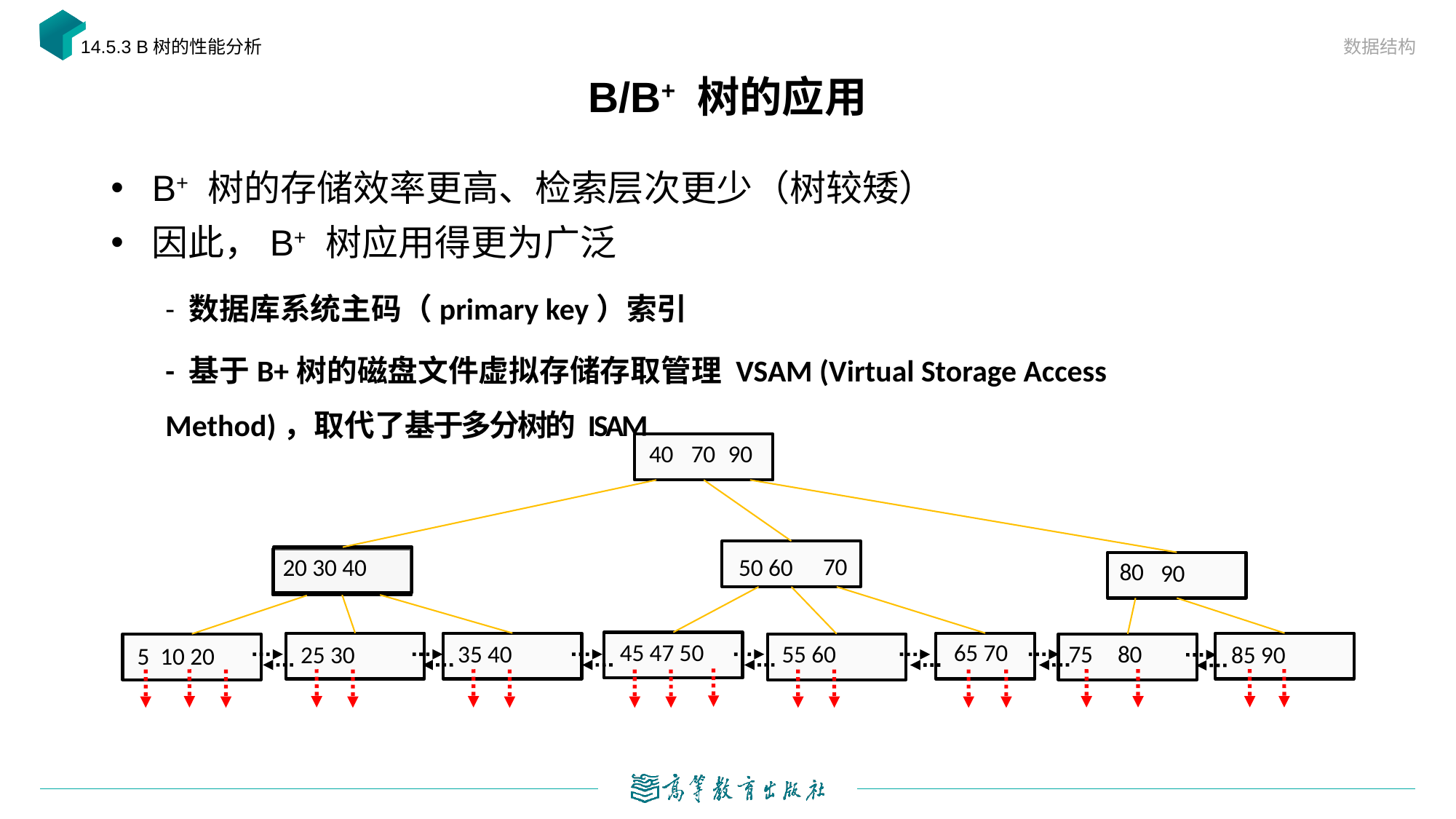

数据结构
14.5.3 B树的性能分析
# B/B+ 树的应用
B+ 树的存储效率更高、检索层次更少（树较矮）
因此，B+ 树应用得更为广泛
- 数据库系统主码（primary key）索引
- 基于B+树的磁盘文件虚拟存储存取管理 VSAM (Virtual Storage Access Method)，取代了基于多分树的 ISAM

70

40          90

50 60
20 30 40
70

80
90

45 47 50
65 70
80
55 60
75
35 40
25 30
85 90
5  10 20